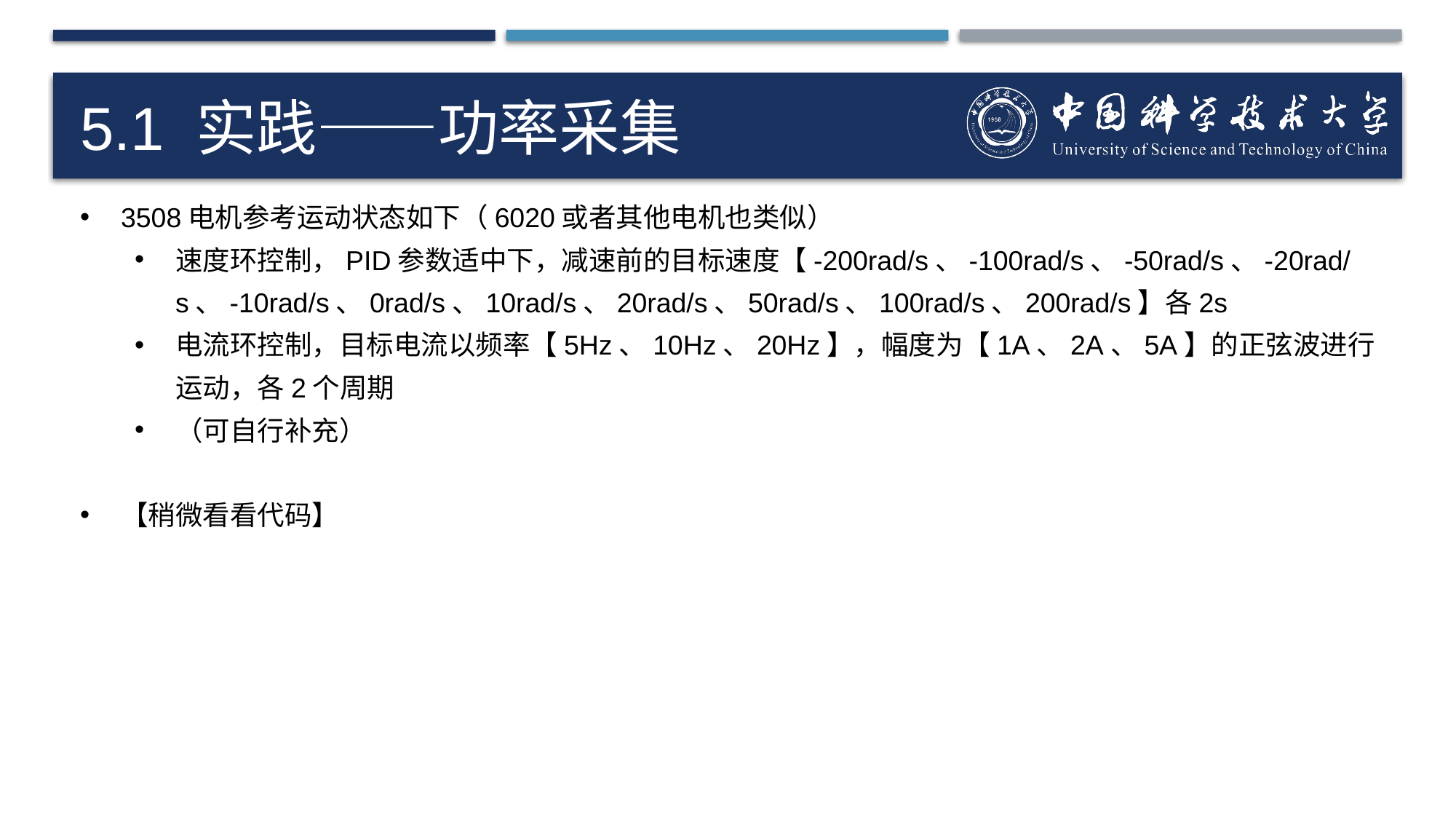

# 5.1 实践——功率采集
3508电机参考运动状态如下（6020或者其他电机也类似）
速度环控制，PID参数适中下，减速前的目标速度【-200rad/s、-100rad/s、-50rad/s、-20rad/s、-10rad/s、0rad/s、10rad/s、20rad/s、50rad/s、100rad/s、200rad/s】各2s
电流环控制，目标电流以频率【5Hz、10Hz、20Hz】，幅度为【1A、2A、5A】的正弦波进行运动，各2个周期
（可自行补充）

【稍微看看代码】